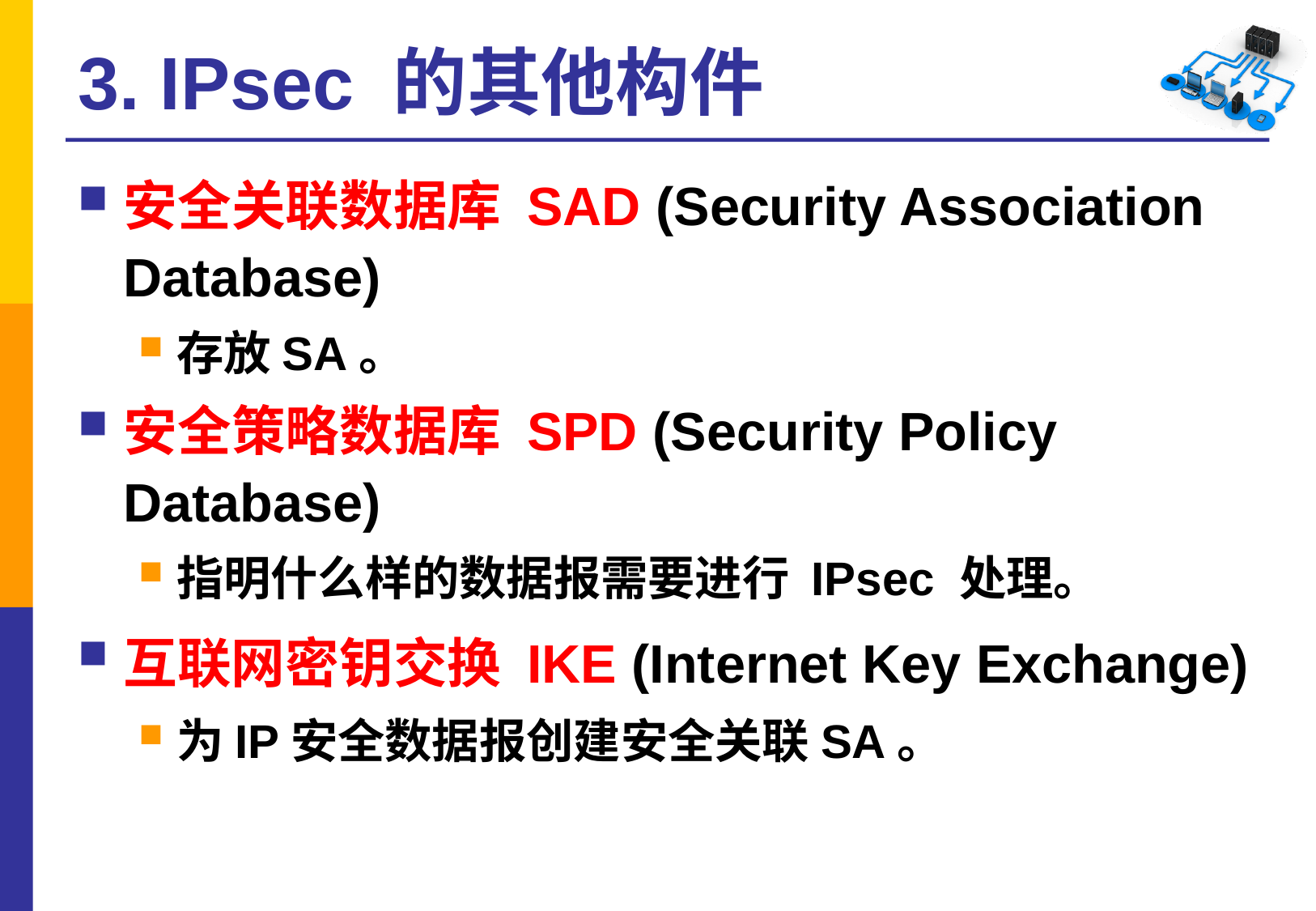

# 3. IPsec 的其他构件
安全关联数据库 SAD (Security Association Database)
存放SA。
安全策略数据库 SPD (Security Policy Database)
指明什么样的数据报需要进行 IPsec 处理。
互联网密钥交换 IKE (Internet Key Exchange)
为IP安全数据报创建安全关联SA。